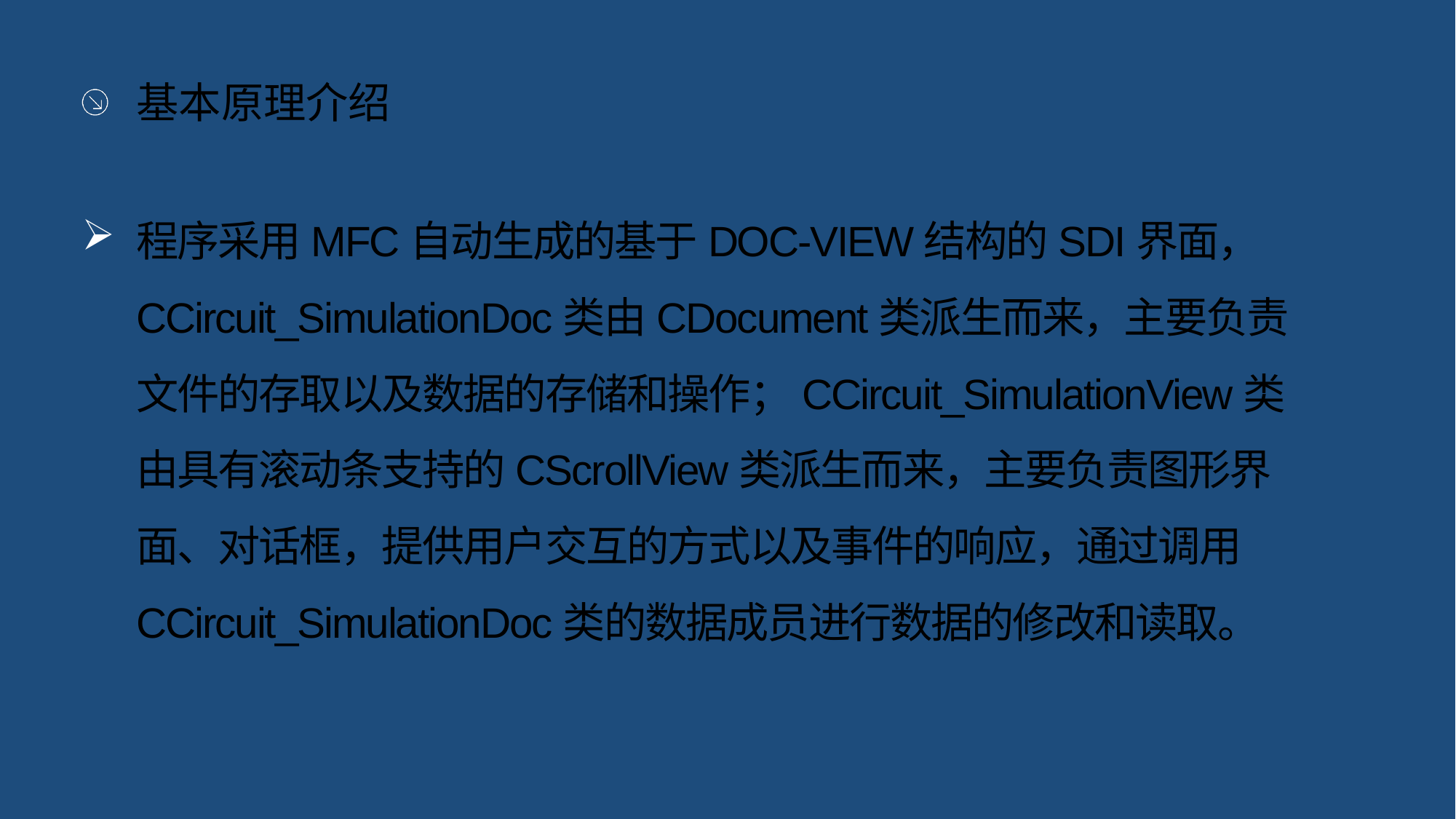

基本原理介绍
# 程序采用MFC自动生成的基于DOC-VIEW结构的SDI界面，CCircuit_SimulationDoc类由CDocument类派生而来，主要负责文件的存取以及数据的存储和操作；CCircuit_SimulationView类由具有滚动条支持的CScrollView类派生而来，主要负责图形界面、对话框，提供用户交互的方式以及事件的响应，通过调用CCircuit_SimulationDoc类的数据成员进行数据的修改和读取。